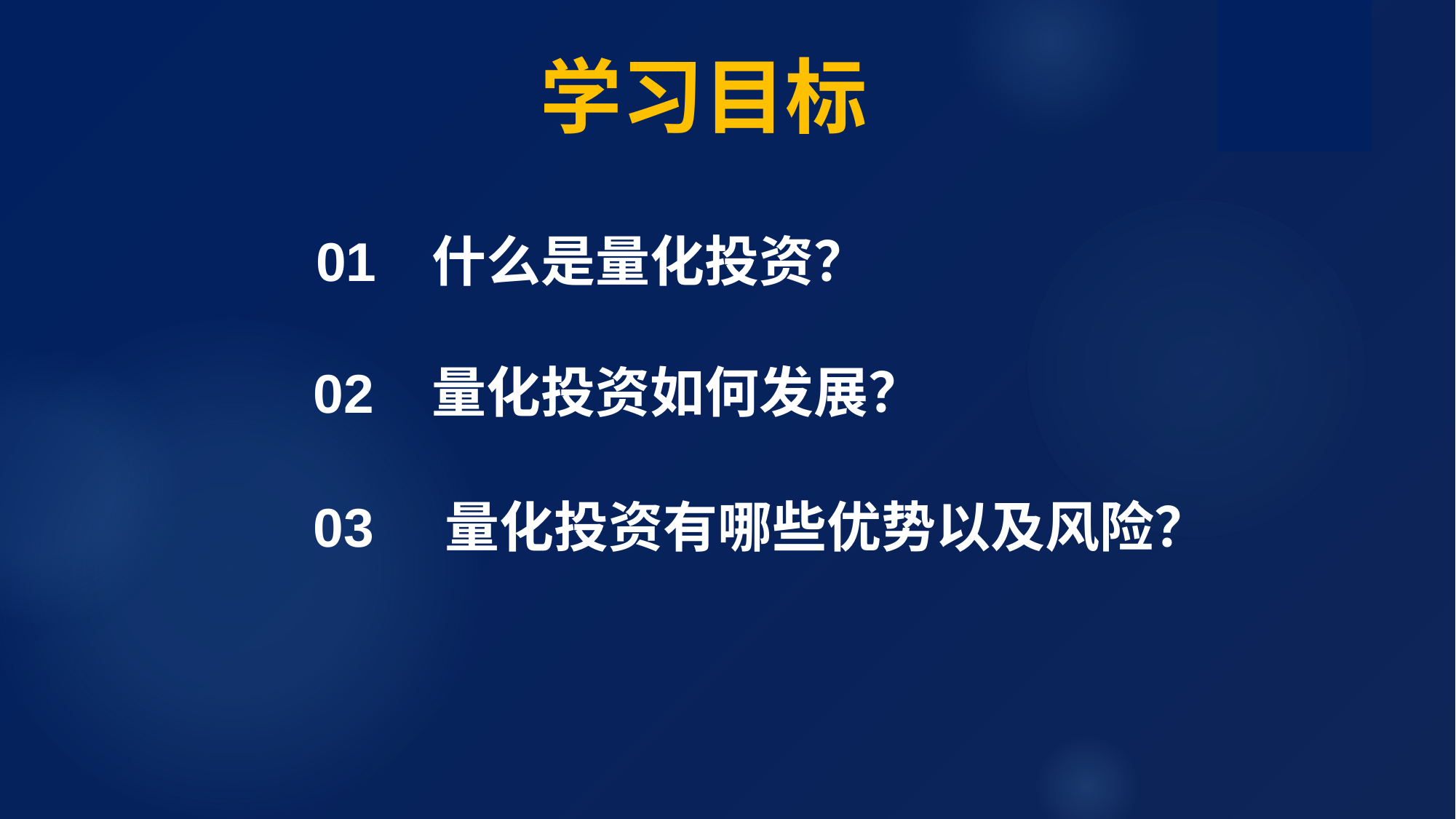

学习目标
什么是量化投资？
01
量化投资如何发展？
02
03
量化投资有哪些优势以及风险？